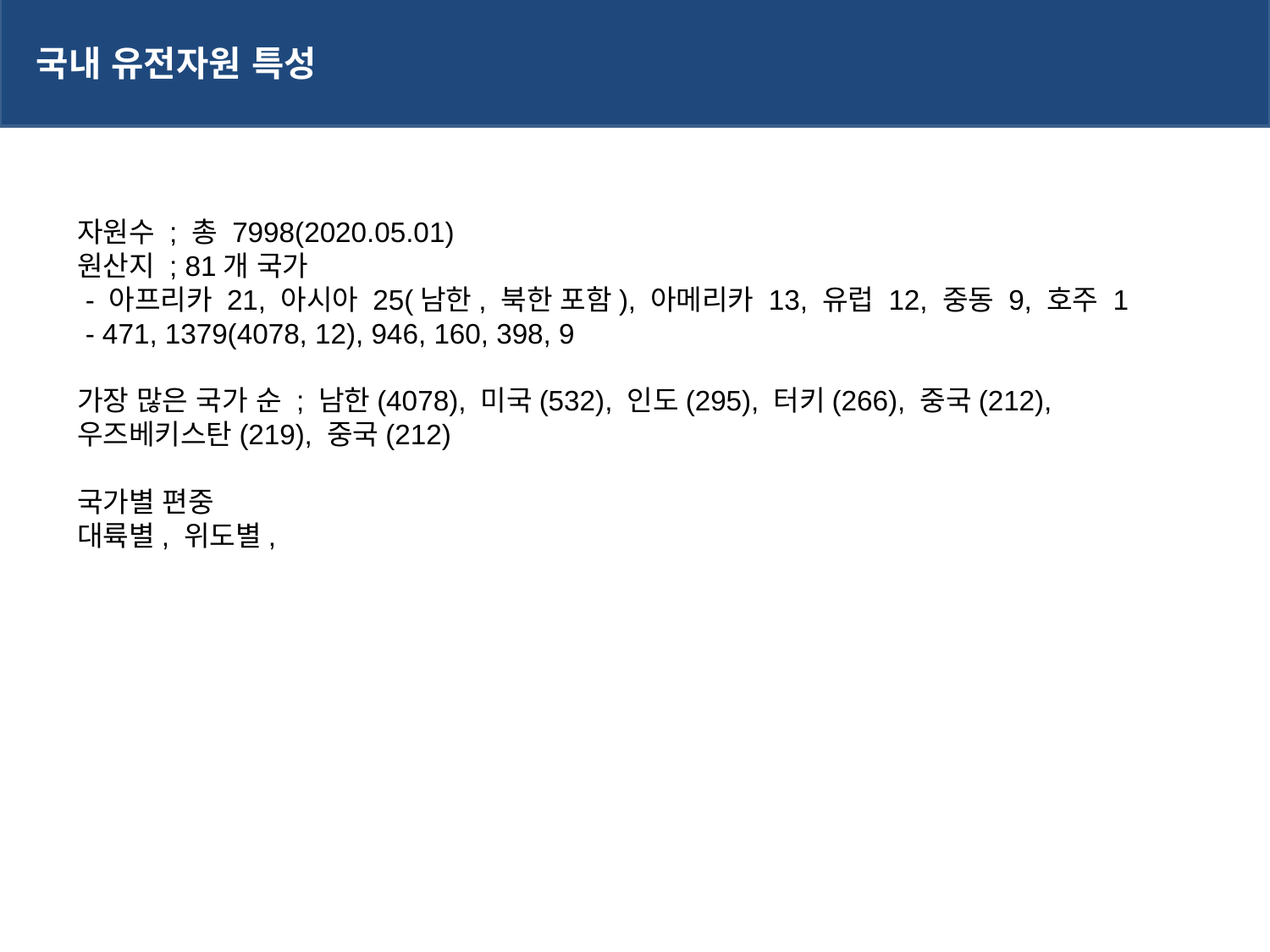

국내 유전자원 특성
자원수 ; 총 7998(2020.05.01)
원산지 ; 81개 국가
 - 아프리카 21, 아시아 25(남한, 북한 포함), 아메리카 13, 유럽 12, 중동 9, 호주 1
 - 471, 1379(4078, 12), 946, 160, 398, 9

가장 많은 국가 순 ; 남한(4078), 미국(532), 인도(295), 터키(266), 중국(212), 우즈베키스탄(219), 중국(212)

국가별 편중
대륙별, 위도별,